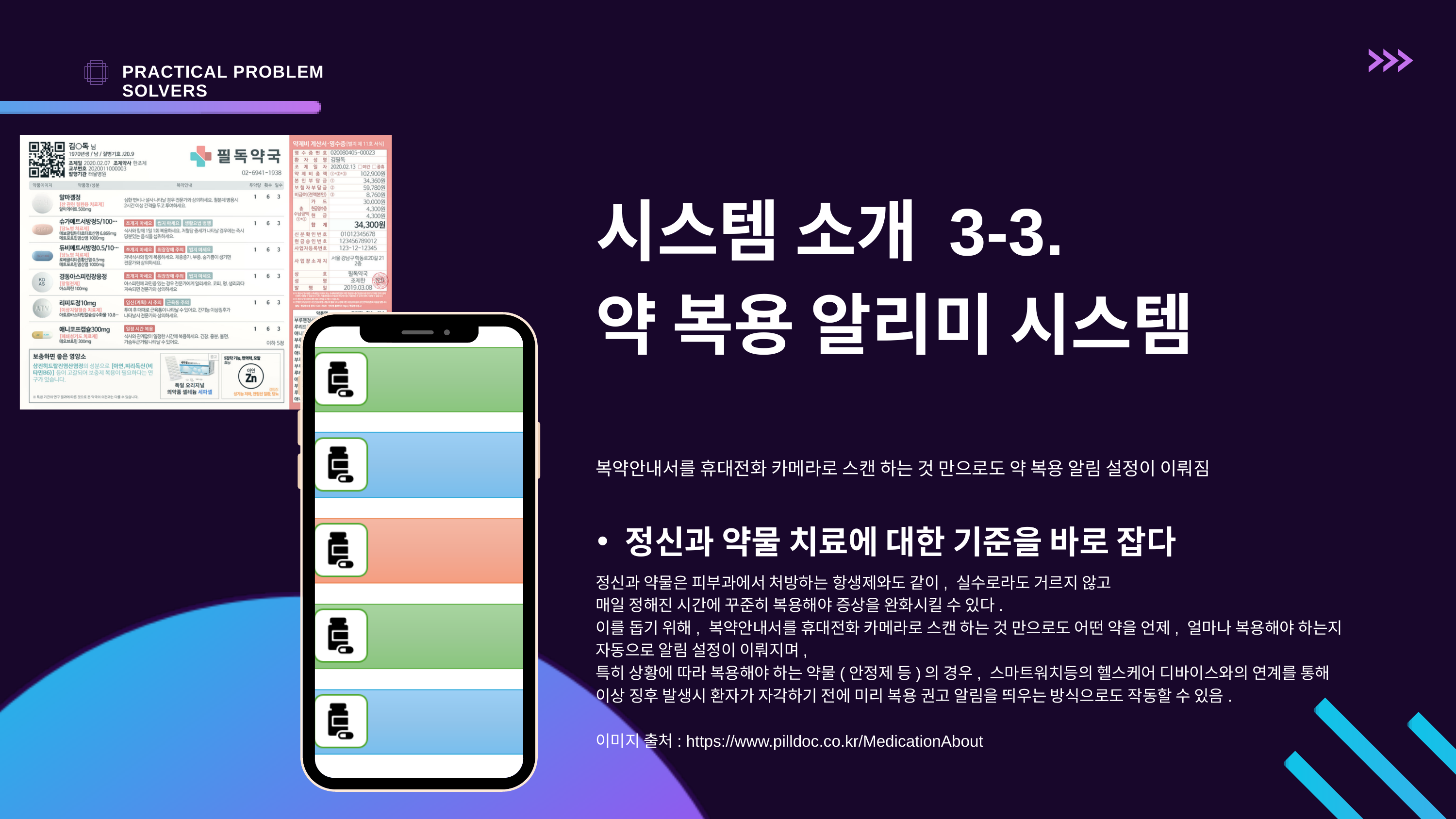

PRACTICAL PROBLEM SOLVERS

시스템 소개 3-3.
약 복용 알리미 시스템

복약안내서를 휴대전화 카메라로 스캔 하는 것 만으로도 약 복용 알림 설정이 이뤄짐
정신과 약물 치료에 대한 기준을 바로 잡다
정신과 약물은 피부과에서 처방하는 항생제와도 같이, 실수로라도 거르지 않고
매일 정해진 시간에 꾸준히 복용해야 증상을 완화시킬 수 있다.
이를 돕기 위해, 복약안내서를 휴대전화 카메라로 스캔 하는 것 만으로도 어떤 약을 언제, 얼마나 복용해야 하는지
자동으로 알림 설정이 이뤄지며,
특히 상황에 따라 복용해야 하는 약물(안정제 등)의 경우, 스마트워치등의 헬스케어 디바이스와의 연계를 통해
이상 징후 발생시 환자가 자각하기 전에 미리 복용 권고 알림을 띄우는 방식으로도 작동할 수 있음.

이미지 출처: https://www.pilldoc.co.kr/MedicationAbout